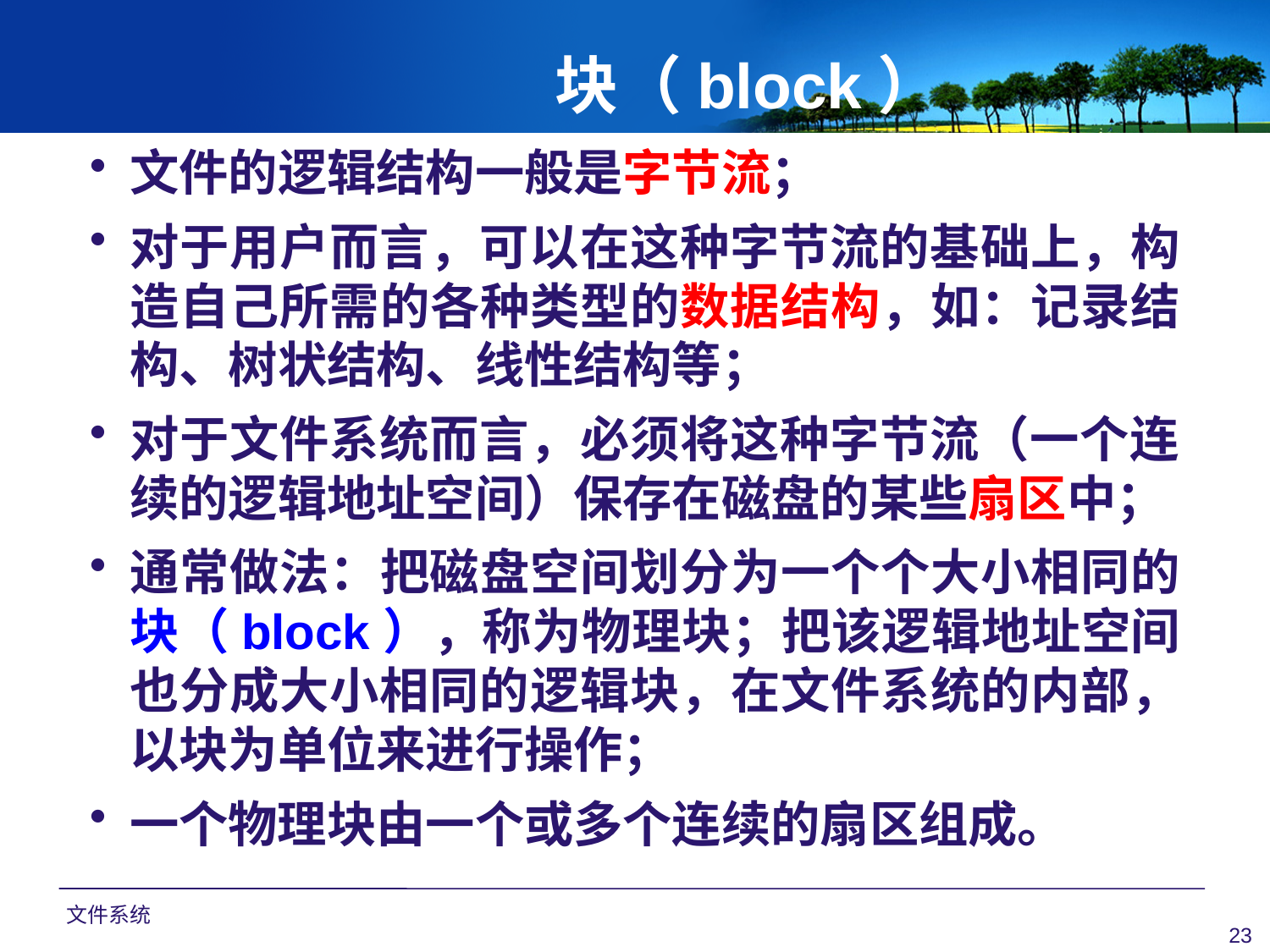

块（block）
文件的逻辑结构一般是字节流；
对于用户而言，可以在这种字节流的基础上，构造自己所需的各种类型的数据结构，如：记录结构、树状结构、线性结构等；
对于文件系统而言，必须将这种字节流（一个连续的逻辑地址空间）保存在磁盘的某些扇区中；
通常做法：把磁盘空间划分为一个个大小相同的块（block），称为物理块；把该逻辑地址空间也分成大小相同的逻辑块，在文件系统的内部，以块为单位来进行操作；
一个物理块由一个或多个连续的扇区组成。
文件系统
23